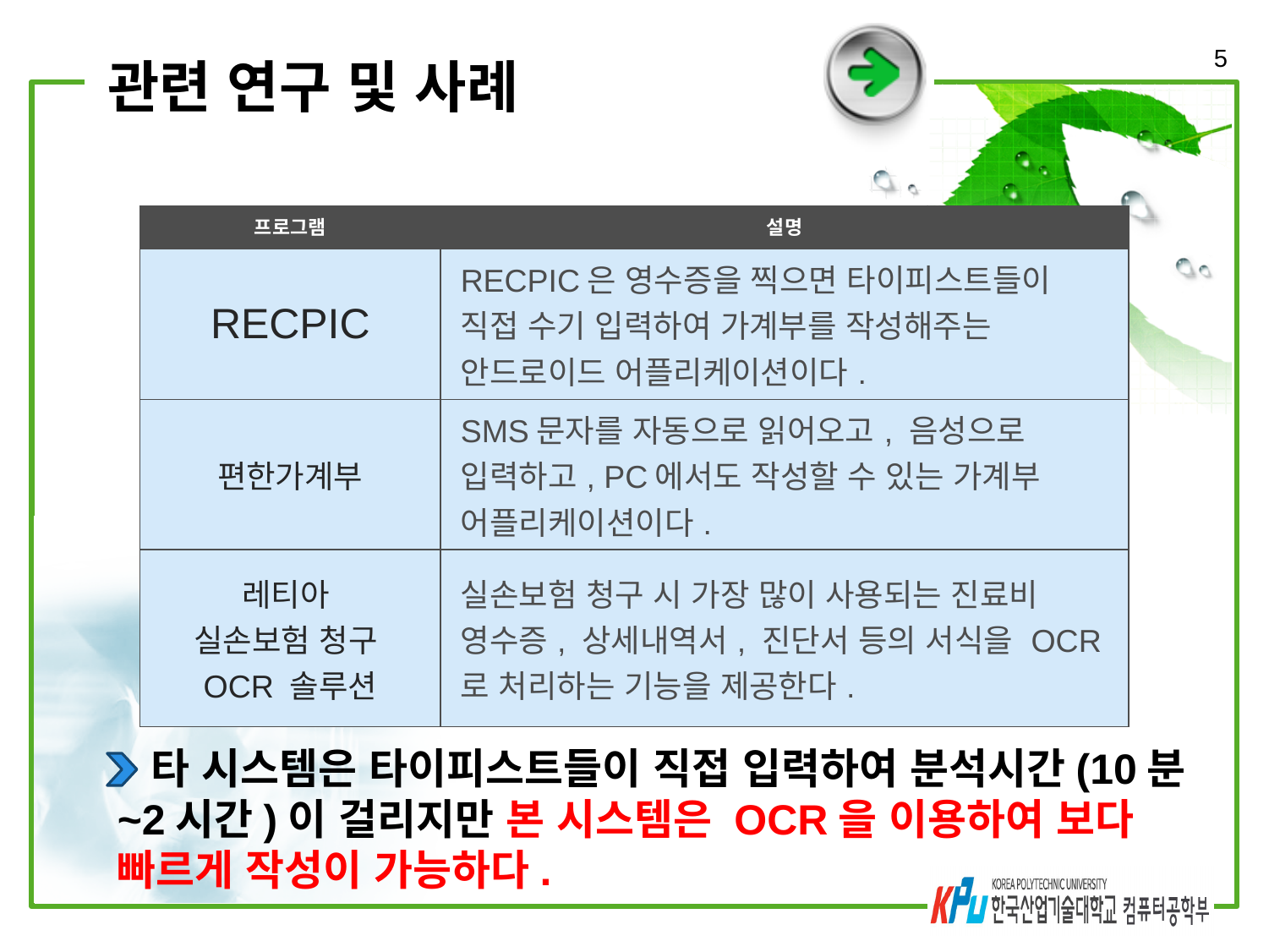

5
# 관련 연구 및 사례

| 프로그램 | 설명 |
| --- | --- |
| RECPIC | RECPIC은 영수증을 찍으면 타이피스트들이 직접 수기 입력하여 가계부를 작성해주는 안드로이드 어플리케이션이다. |
| 편한가계부 | SMS문자를 자동으로 읽어오고, 음성으로 입력하고, PC에서도 작성할 수 있는 가계부 어플리케이션이다. |
| 레티아 실손보험 청구 OCR 솔루션 | 실손보험 청구 시 가장 많이 사용되는 진료비 영수증, 상세내역서, 진단서 등의 서식을 OCR로 처리하는 기능을 제공한다. |
   	  타 시스템은 타이피스트들이 직접 입력하여 분석시간(10분~2시간)이 걸리지만 본 시스템은 OCR을 이용하여 보다 빠르게 작성이 가능하다.